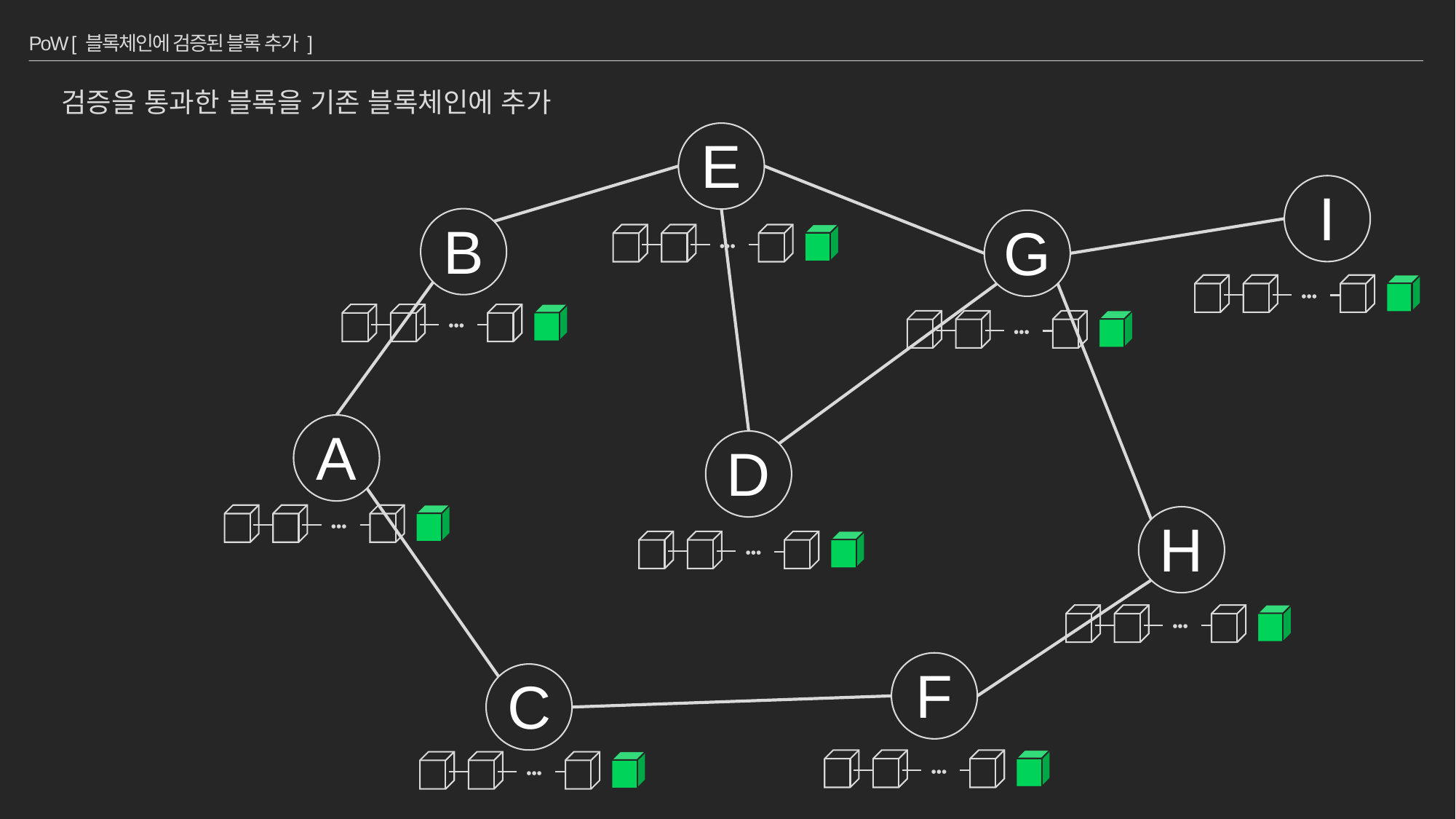

# PoW [ 블록체인에 검증된 블록 추가 ]
검증을 통과한 블록을 기존 블록체인에 추가
E
I
B
G

•••

•••

•••

•••
A
D

•••
H

•••

•••
F
C

•••

•••